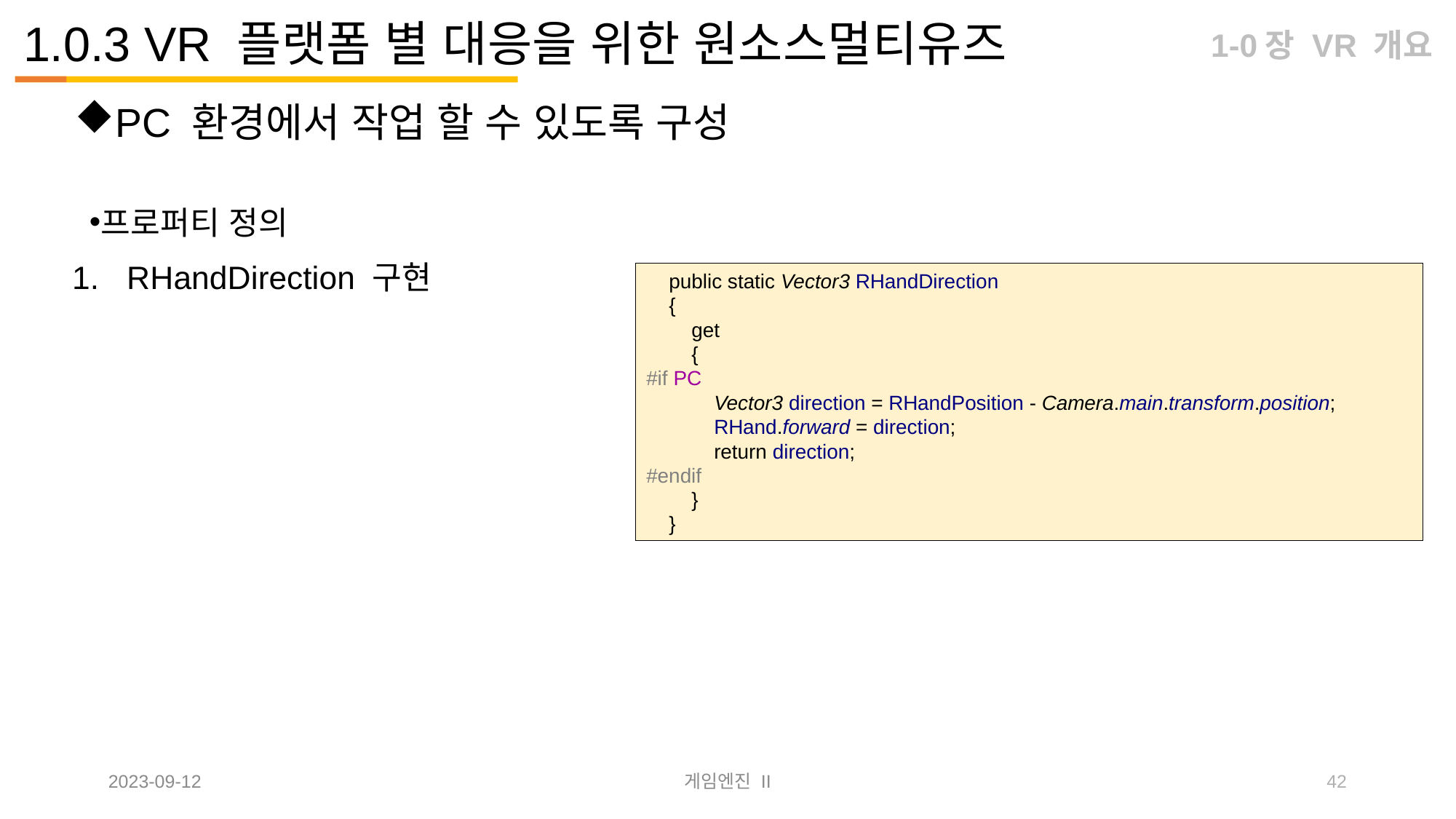

# 1.0.3 VR 플랫폼 별 대응을 위한 원소스멀티유즈
1-0장 VR 개요

PC 환경에서 작업 할 수 있도록 구성
프로퍼티 정의
RHandDirection 구현
    public static Vector3 RHandDirection
    {
        get
        {
#if PC
            Vector3 direction = RHandPosition - Camera.main.transform.position;
            RHand.forward = direction;
            return direction;
#endif
        }
    }
2023-09-12
게임엔진 II
42